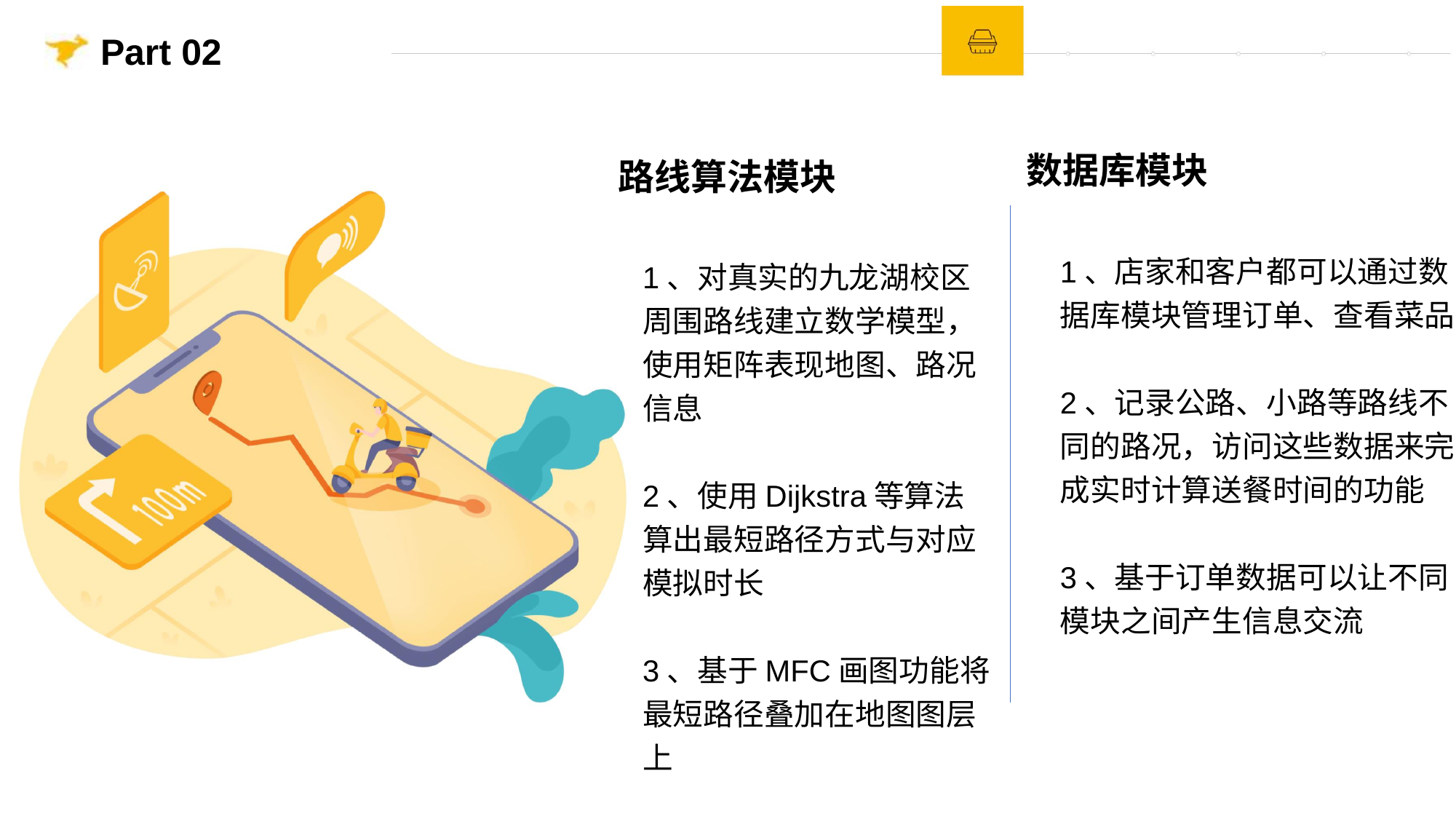

Part 02

数据库模块
路线算法模块
1、店家和客户都可以通过数据库模块管理订单、查看菜品

2、记录公路、小路等路线不同的路况，访问这些数据来完成实时计算送餐时间的功能

3、基于订单数据可以让不同模块之间产生信息交流

1、对真实的九龙湖校区周围路线建立数学模型，使用矩阵表现地图、路况信息

2、使用Dijkstra等算法算出最短路径方式与对应模拟时长

3、基于MFC画图功能将最短路径叠加在地图图层上